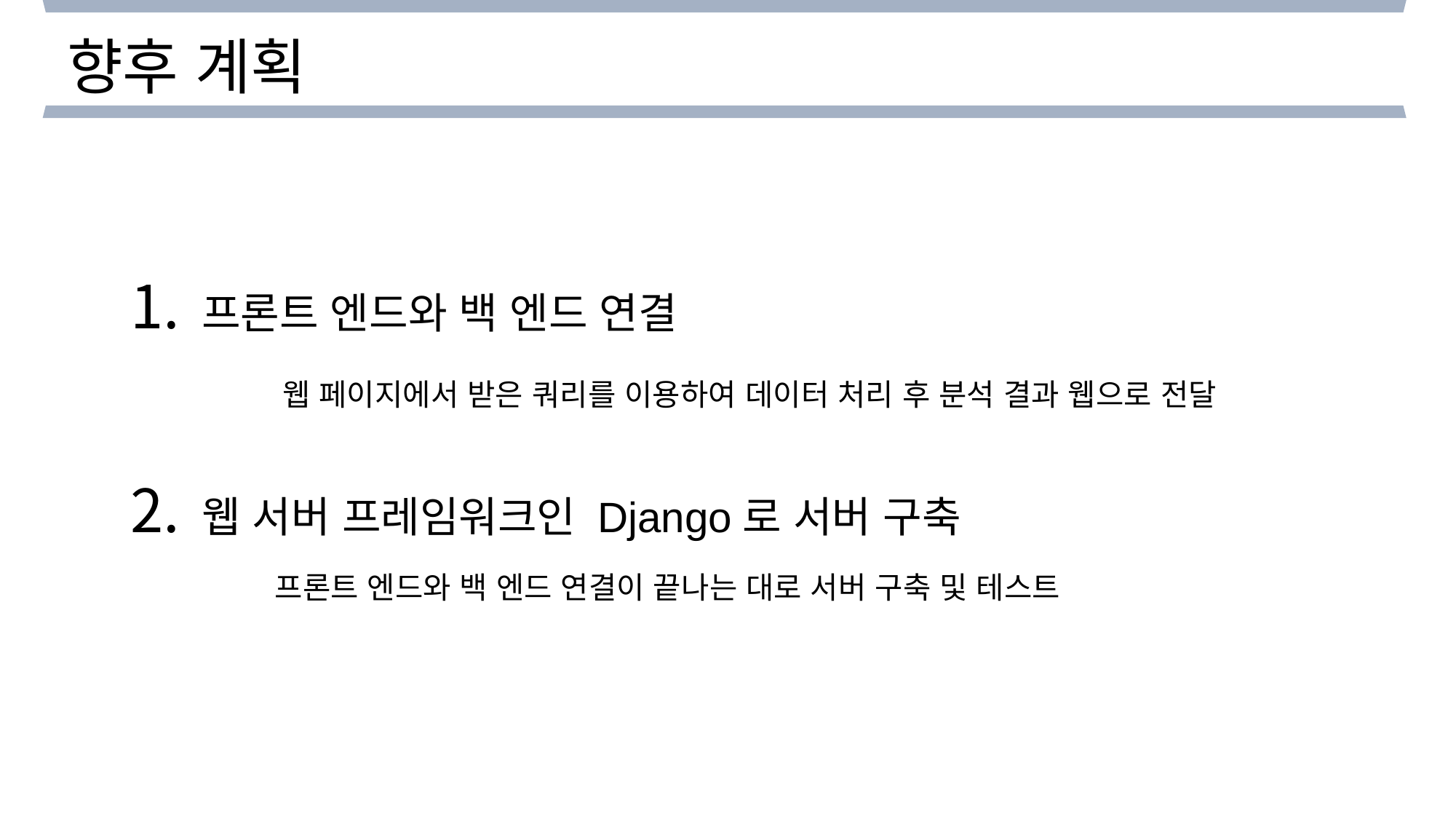

향후 계획

 프론트 엔드와 백 엔드 연결

 웹 서버 프레임워크인 Django로 서버 구축
웹 페이지에서 받은 쿼리를 이용하여 데이터 처리 후 분석 결과 웹으로 전달

프론트 엔드와 백 엔드 연결이 끝나는 대로 서버 구축 및 테스트